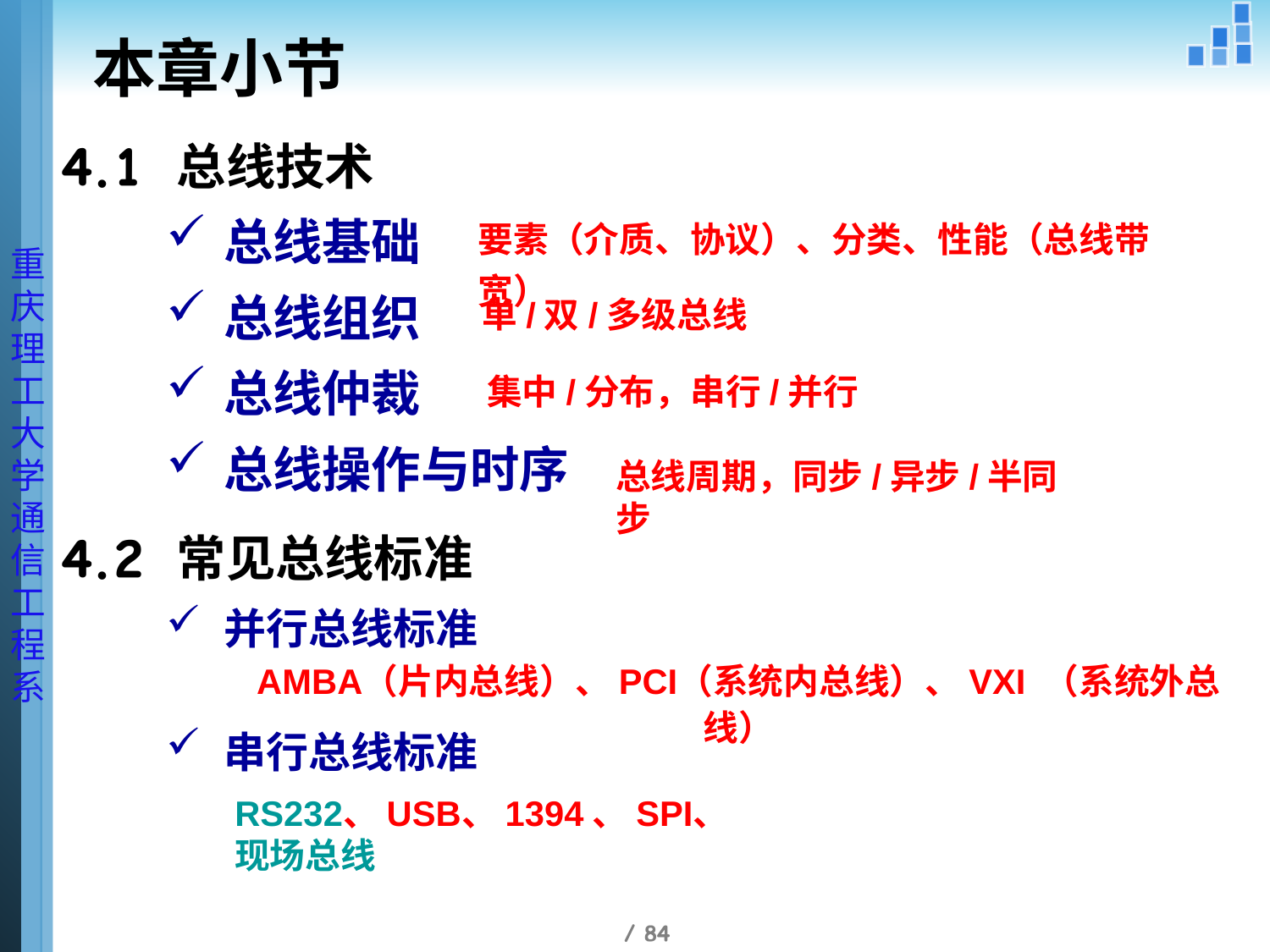

本章小节
4.1 总线技术
总线基础
总线组织
总线仲裁
总线操作与时序
4.2 常见总线标准
并行总线标准

串行总线标准
要素（介质、协议）、分类、性能（总线带宽）
单/双/多级总线
集中/分布，串行/并行
总线周期，同步/异步/半同步
AMBA（片内总线）、PCI（系统内总线）、VXI （系统外总线）
RS232、USB、1394、SPI、现场总线
84
/ 84